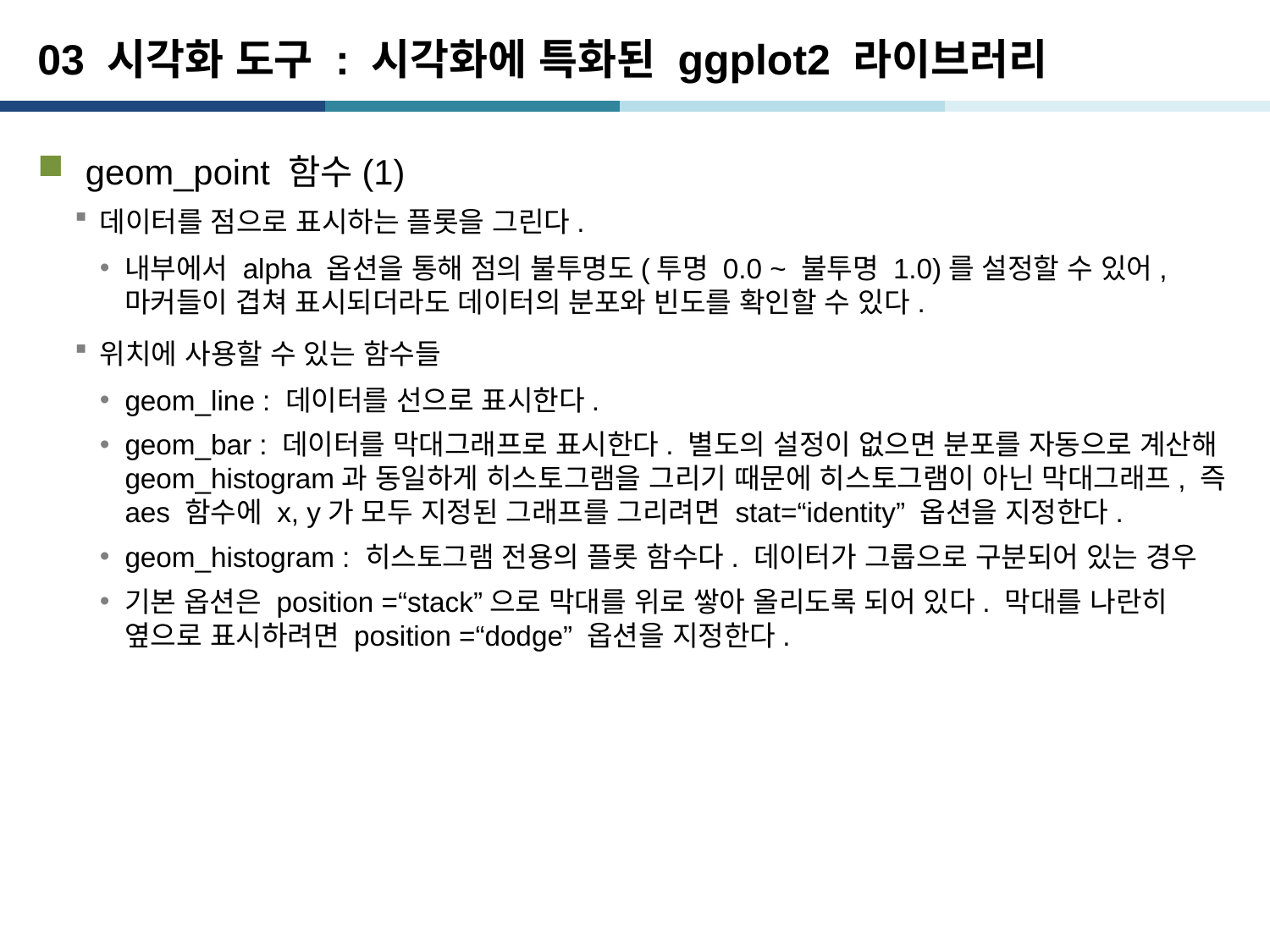

# 03 시각화 도구 : 시각화에 특화된 ggplot2 라이브러리
geom_point 함수(1)
데이터를 점으로 표시하는 플롯을 그린다.
내부에서 alpha 옵션을 통해 점의 불투명도(투명 0.0 ~ 불투명 1.0)를 설정할 수 있어, 마커들이 겹쳐 표시되더라도 데이터의 분포와 빈도를 확인할 수 있다.
위치에 사용할 수 있는 함수들
geom_line : 데이터를 선으로 표시한다.
geom_bar : 데이터를 막대그래프로 표시한다. 별도의 설정이 없으면 분포를 자동으로 계산해 geom_histogram과 동일하게 히스토그램을 그리기 때문에 히스토그램이 아닌 막대그래프, 즉 aes 함수에 x, y가 모두 지정된 그래프를 그리려면 stat=“identity” 옵션을 지정한다.
geom_histogram : 히스토그램 전용의 플롯 함수다. 데이터가 그룹으로 구분되어 있는 경우
기본 옵션은 position =“stack”으로 막대를 위로 쌓아 올리도록 되어 있다. 막대를 나란히 옆으로 표시하려면 position =“dodge” 옵션을 지정한다.